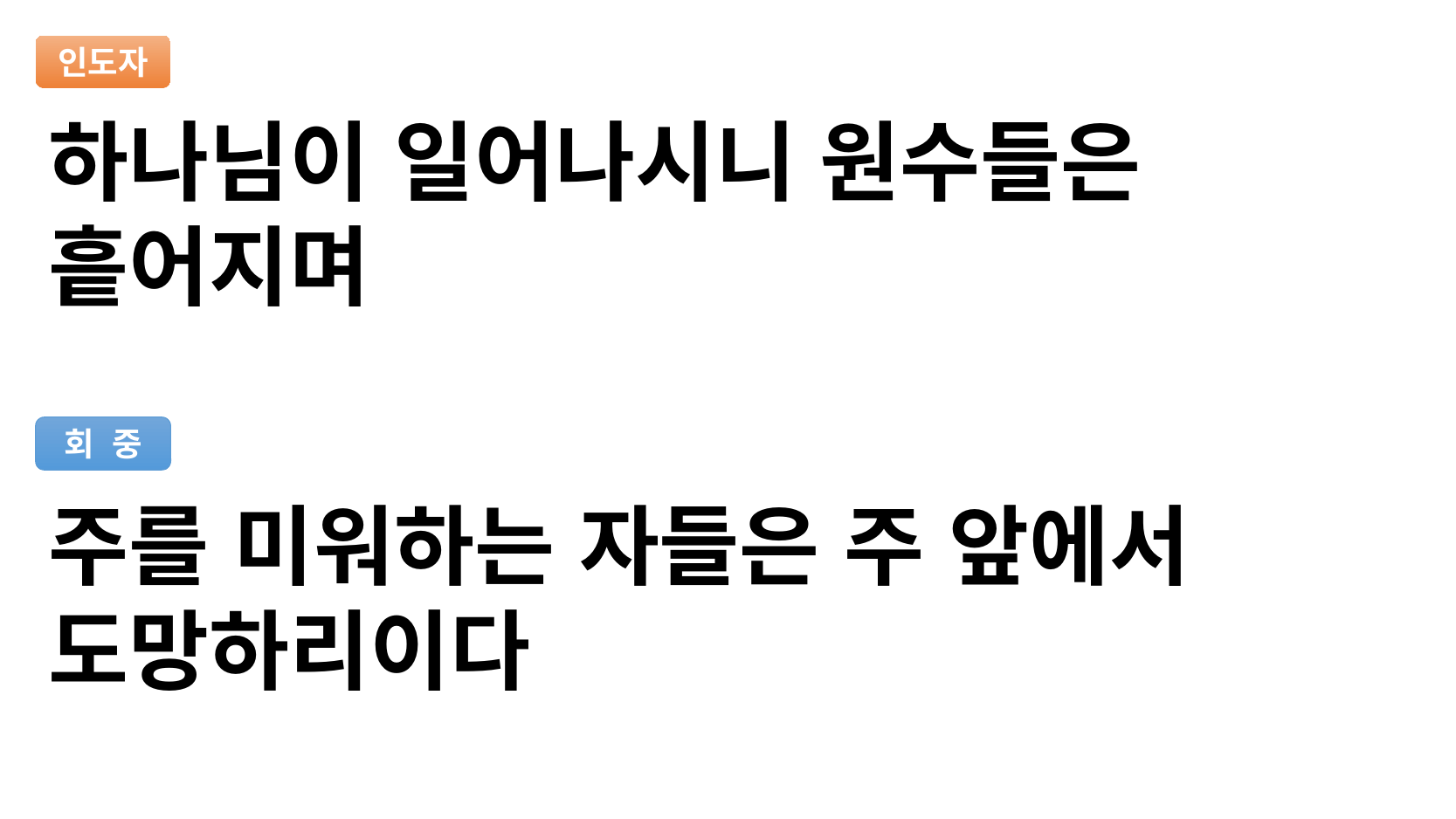

하나님이 일어나시니 원수들은 흩어지며
주를 미워하는 자들은 주 앞에서 도망하리이다